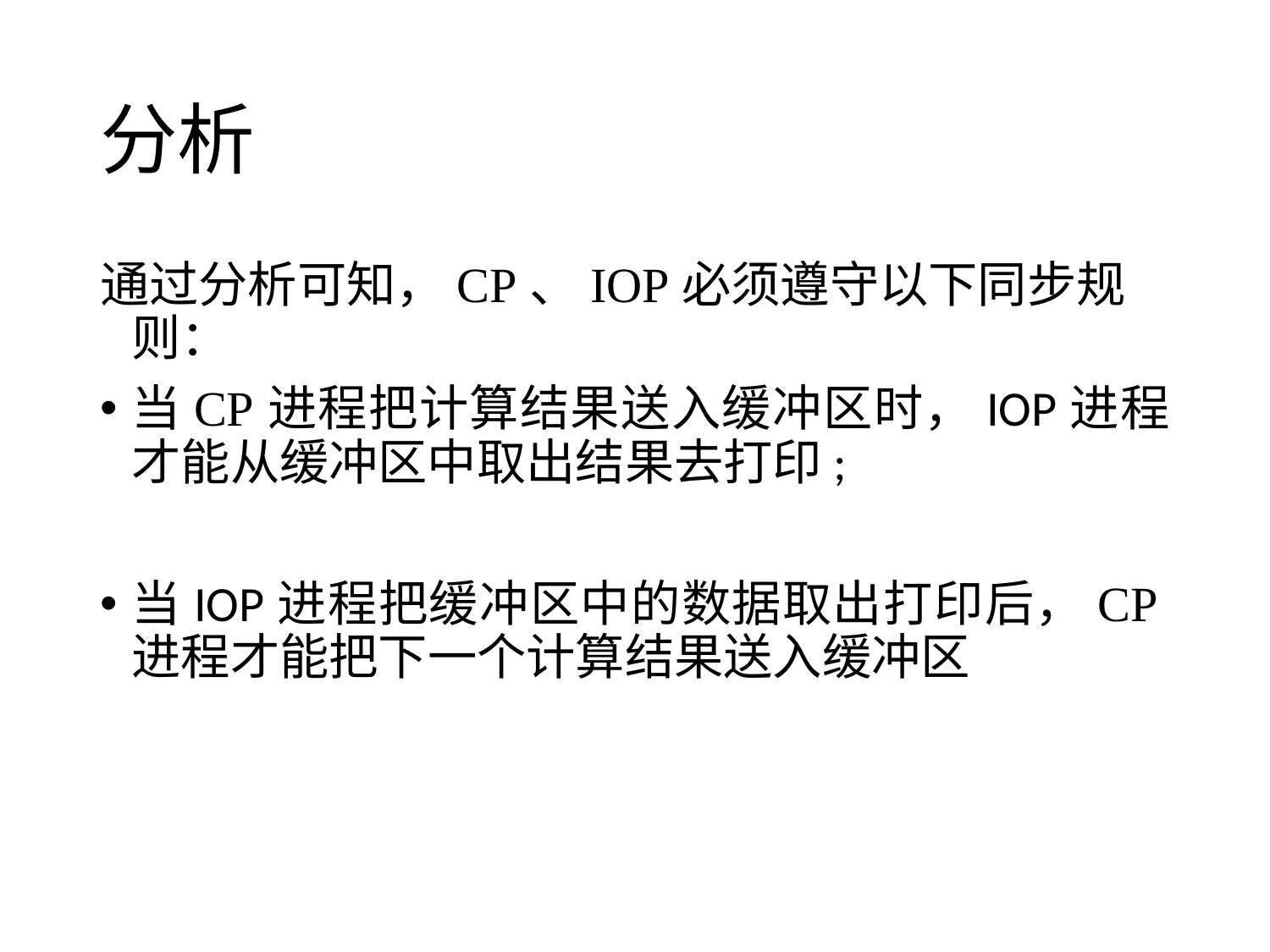

# 分析
通过分析可知，CP、IOP必须遵守以下同步规则：
当CP进程把计算结果送入缓冲区时，IOP进程才能从缓冲区中取出结果去打印;

当IOP进程把缓冲区中的数据取出打印后，CP进程才能把下一个计算结果送入缓冲区